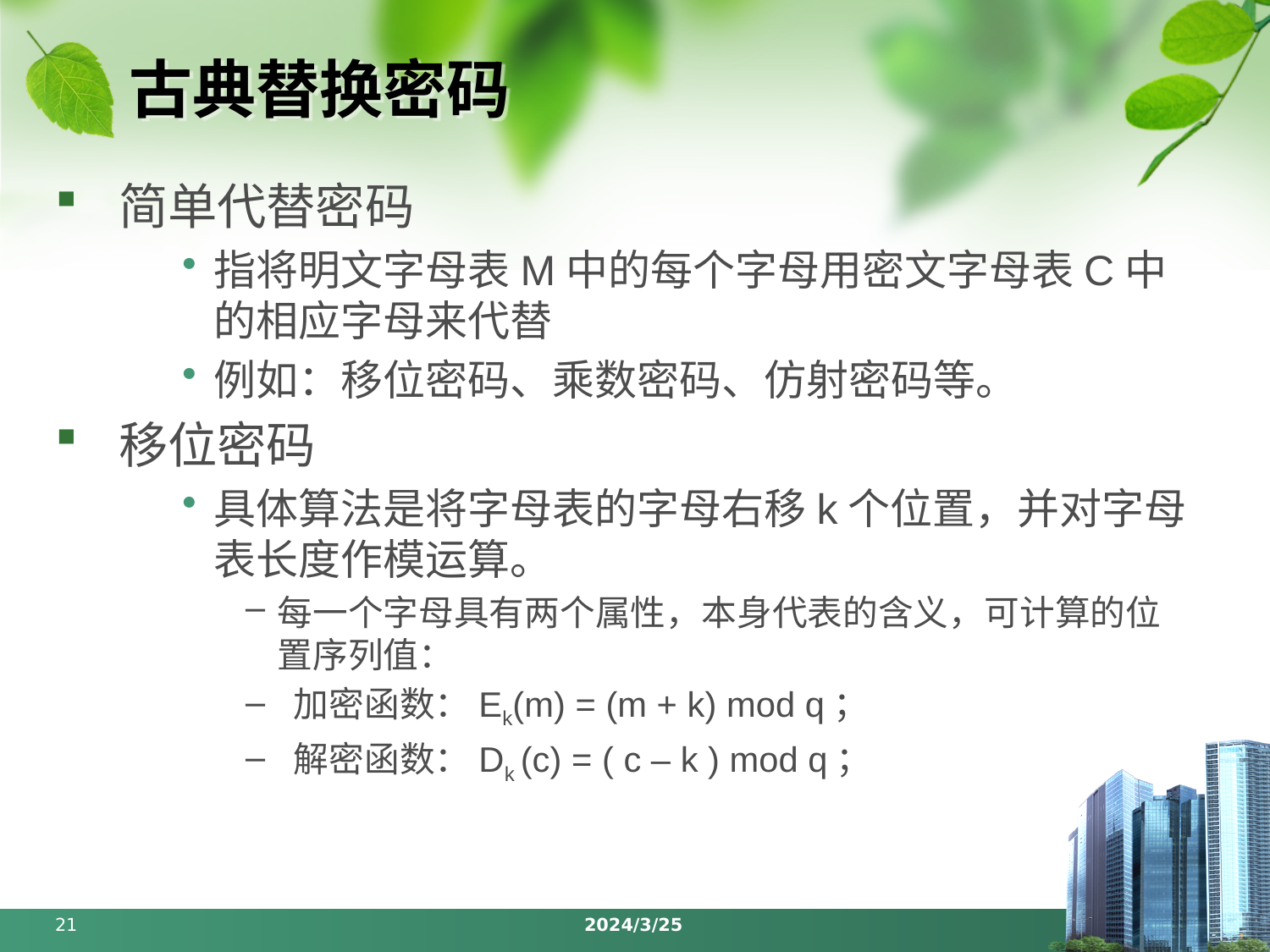

# 古典替换密码
简单代替密码
指将明文字母表M中的每个字母用密文字母表C中的相应字母来代替
例如：移位密码、乘数密码、仿射密码等。
移位密码
具体算法是将字母表的字母右移k个位置，并对字母表长度作模运算。
每一个字母具有两个属性，本身代表的含义，可计算的位置序列值：
 加密函数：Ek(m) = (m + k) mod q；
 解密函数：Dk (c) = ( c – k ) mod q；

21
2024/3/25